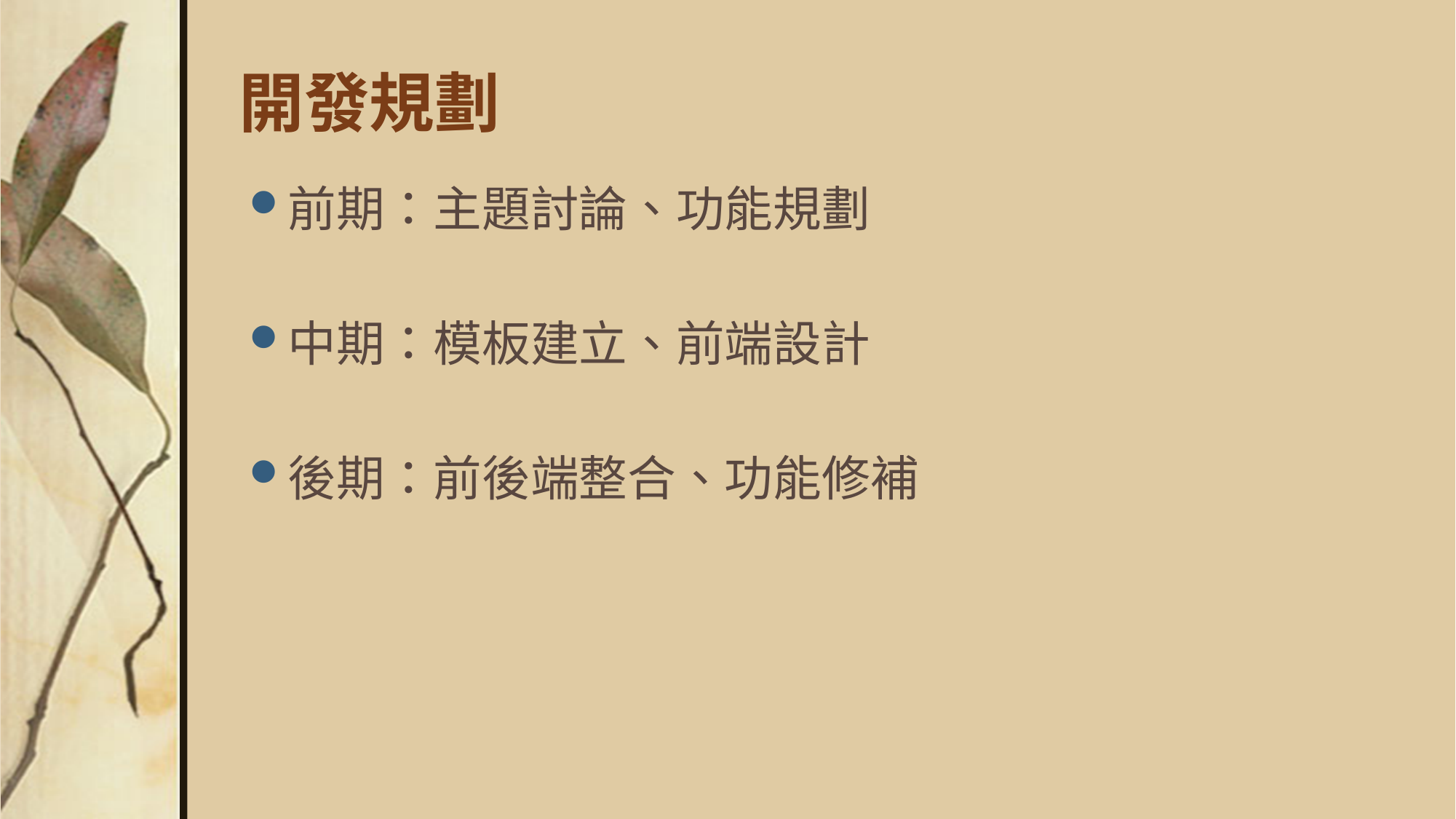

# 開發規劃
前期：主題討論、功能規劃

中期：模板建立、前端設計

後期：前後端整合、功能修補